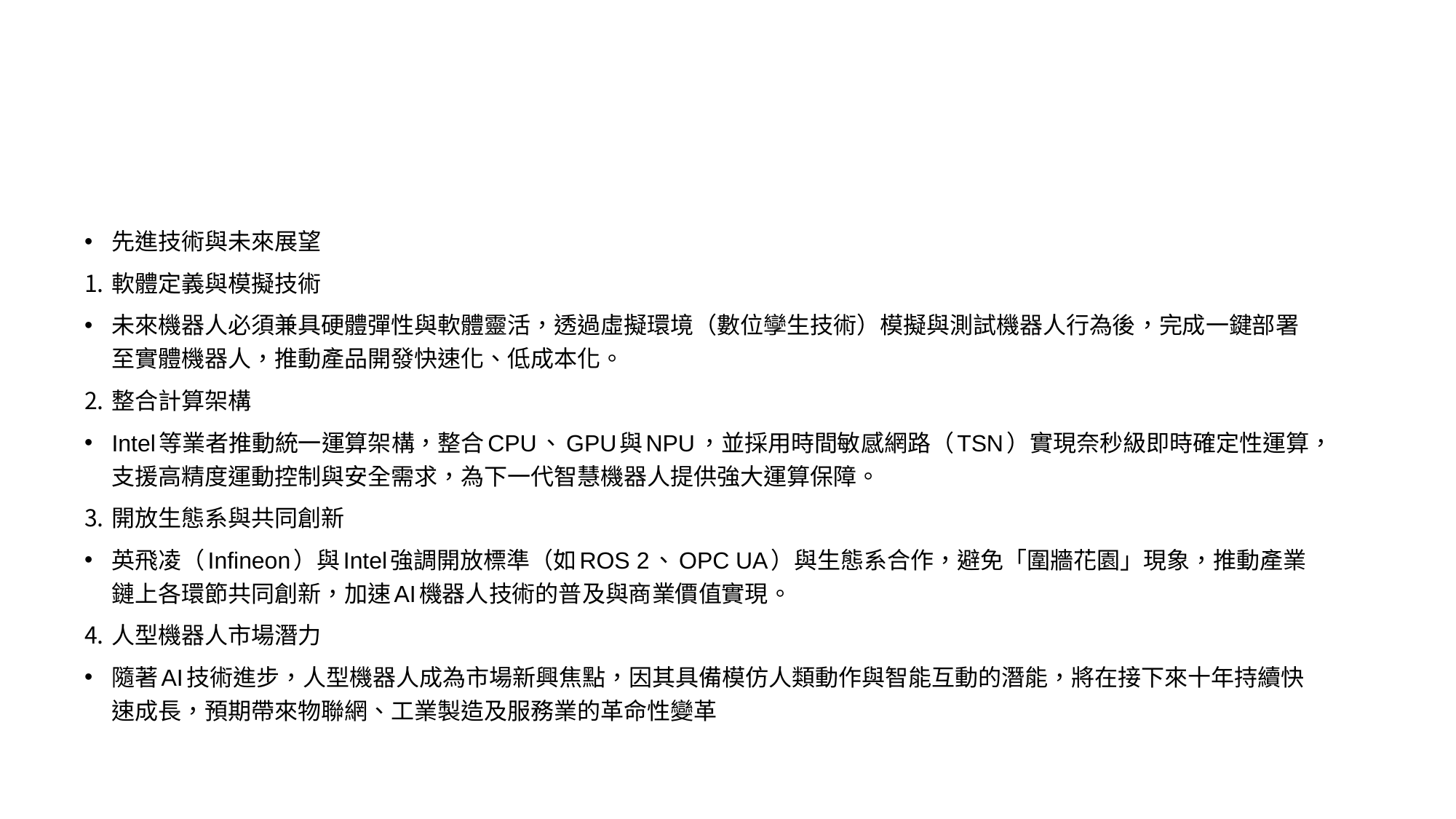

#
先進技術與未來展望
軟體定義與模擬技術
未來機器人必須兼具硬體彈性與軟體靈活，透過虛擬環境（數位孿生技術）模擬與測試機器人行為後，完成一鍵部署至實體機器人，推動產品開發快速化、低成本化。
整合計算架構
Intel等業者推動統一運算架構，整合CPU、GPU與NPU，並採用時間敏感網路（TSN）實現奈秒級即時確定性運算，支援高精度運動控制與安全需求，為下一代智慧機器人提供強大運算保障。
開放生態系與共同創新
英飛凌（Infineon）與Intel強調開放標準（如ROS 2、OPC UA）與生態系合作，避免「圍牆花園」現象，推動產業鏈上各環節共同創新，加速AI機器人技術的普及與商業價值實現。
人型機器人市場潛力
隨著AI技術進步，人型機器人成為市場新興焦點，因其具備模仿人類動作與智能互動的潛能，將在接下來十年持續快速成長，預期帶來物聯網、工業製造及服務業的革命性變革